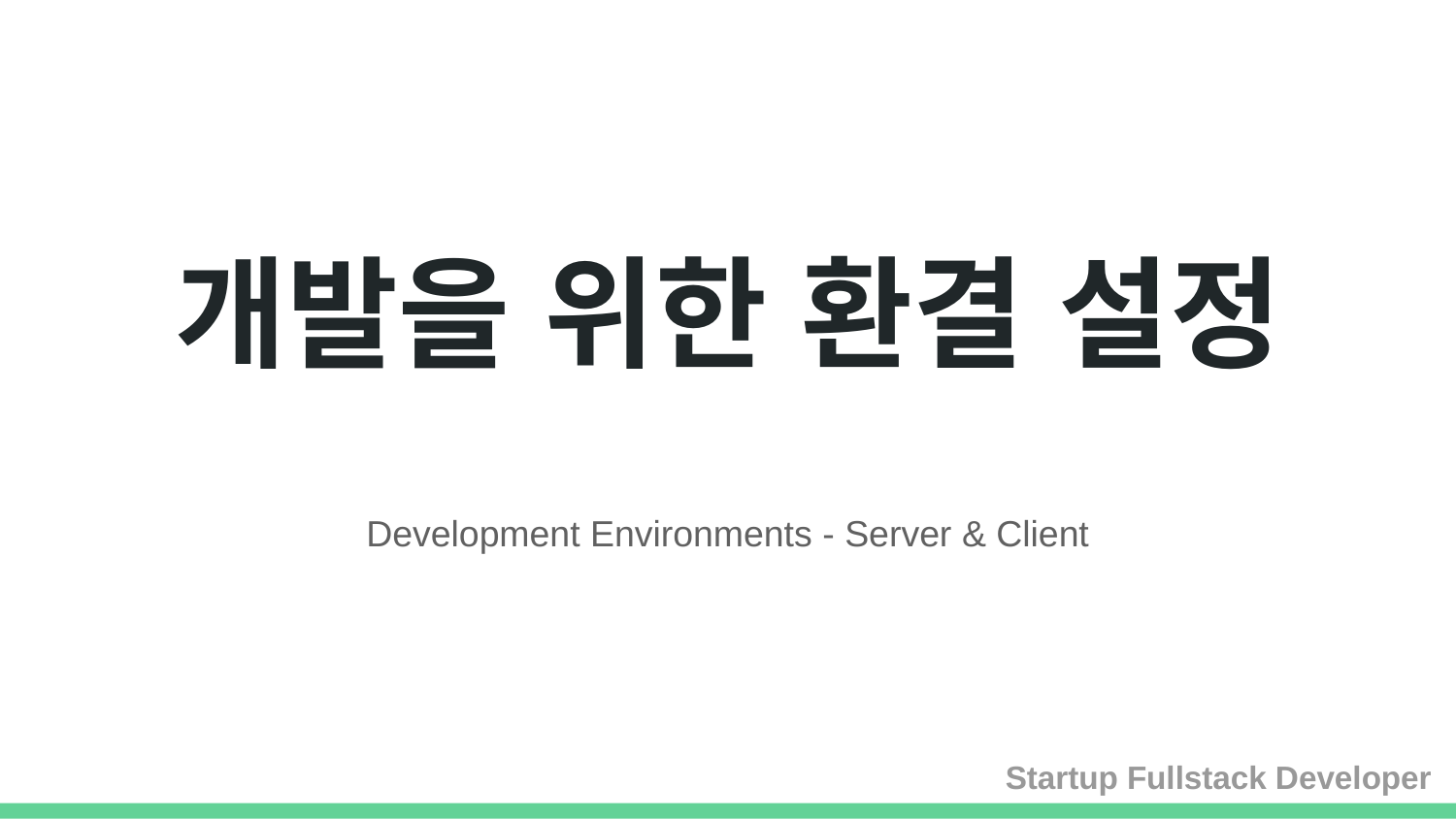

# 개발을 위한 환결 설정
Development Environments - Server & Client